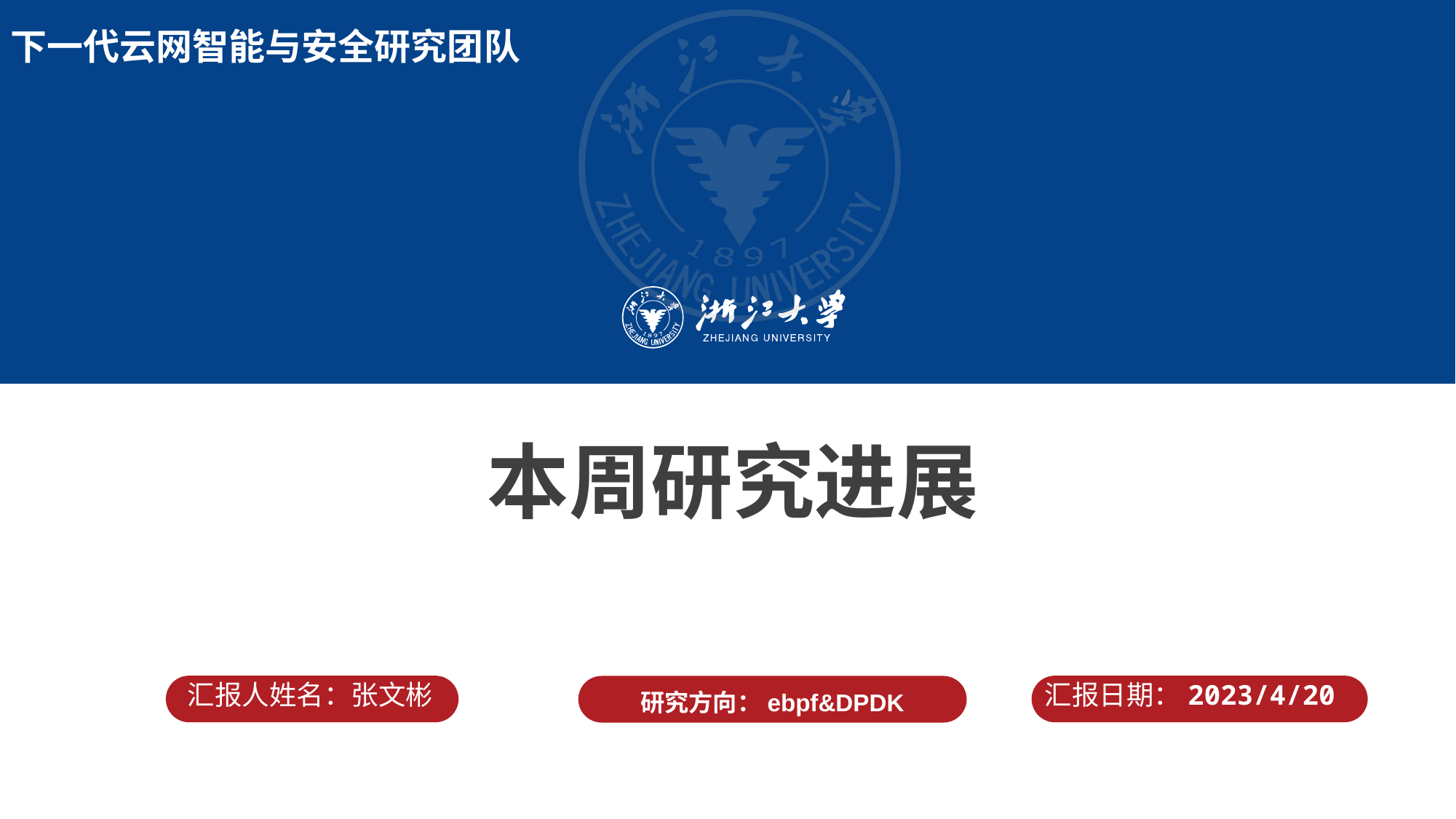

下一代云网智能与安全研究团队

本周研究进展

研究方向：DP
研究方向：ebpf&DPDK

汇报人姓名：张文彬

汇报日期：2023/4/20